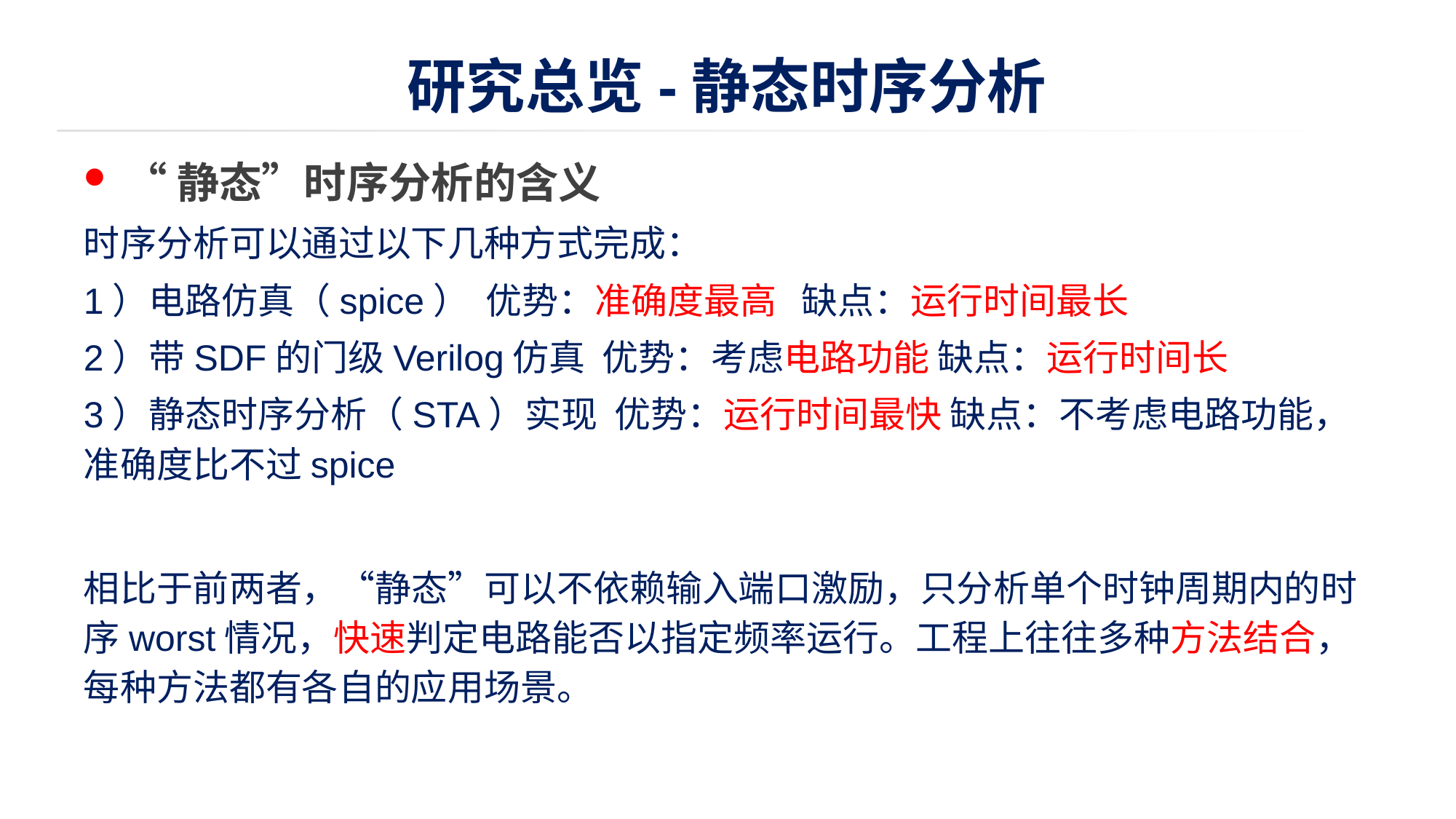

# 研究总览-静态时序分析
“静态”时序分析的含义
时序分析可以通过以下几种方式完成：
1）电路仿真（spice）  优势：准确度最高   缺点：运行时间最长
2）带SDF的门级Verilog仿真  优势：考虑电路功能 缺点：运行时间长
3）静态时序分析（STA）实现  优势：运行时间最快 缺点：不考虑电路功能，准确度比不过spice

相比于前两者，“静态”可以不依赖输入端口激励，只分析单个时钟周期内的时序worst情况，快速判定电路能否以指定频率运行。工程上往往多种方法结合，每种方法都有各自的应用场景。